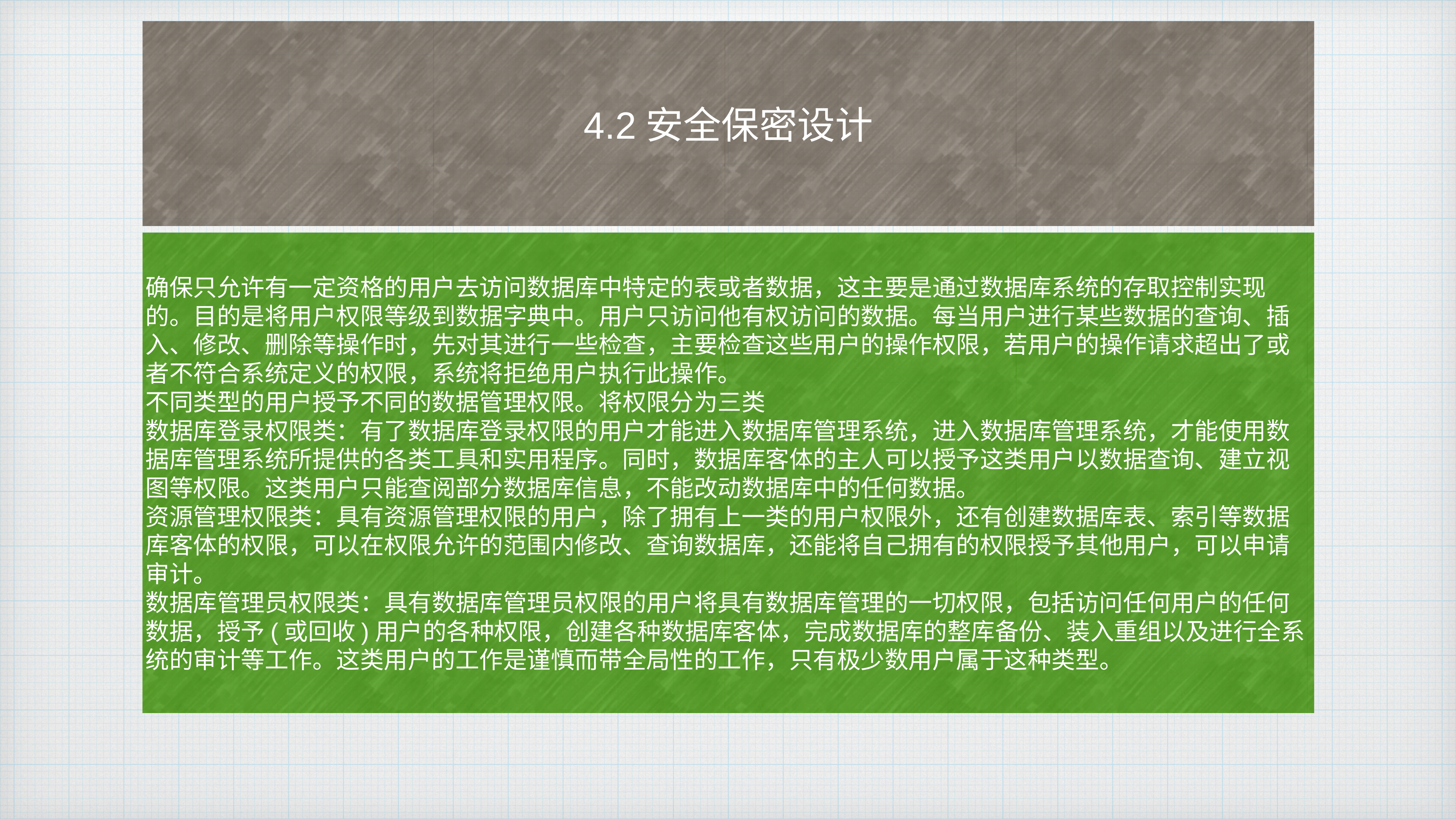

# 4.2安全保密设计
确保只允许有一定资格的用户去访问数据库中特定的表或者数据，这主要是通过数据库系统的存取控制实现的。目的是将用户权限等级到数据字典中。用户只访问他有权访问的数据。每当用户进行某些数据的查询、插入、修改、删除等操作时，先对其进行一些检查，主要检查这些用户的操作权限，若用户的操作请求超出了或者不符合系统定义的权限，系统将拒绝用户执行此操作。
不同类型的用户授予不同的数据管理权限。将权限分为三类
数据库登录权限类：有了数据库登录权限的用户才能进入数据库管理系统，进入数据库管理系统，才能使用数据库管理系统所提供的各类工具和实用程序。同时，数据库客体的主人可以授予这类用户以数据查询、建立视图等权限。这类用户只能查阅部分数据库信息，不能改动数据库中的任何数据。
资源管理权限类：具有资源管理权限的用户，除了拥有上一类的用户权限外，还有创建数据库表、索引等数据库客体的权限，可以在权限允许的范围内修改、查询数据库，还能将自己拥有的权限授予其他用户，可以申请审计。
数据库管理员权限类：具有数据库管理员权限的用户将具有数据库管理的一切权限，包括访问任何用户的任何数据，授予(或回收)用户的各种权限，创建各种数据库客体，完成数据库的整库备份、装入重组以及进行全系统的审计等工作。这类用户的工作是谨慎而带全局性的工作，只有极少数用户属于这种类型。